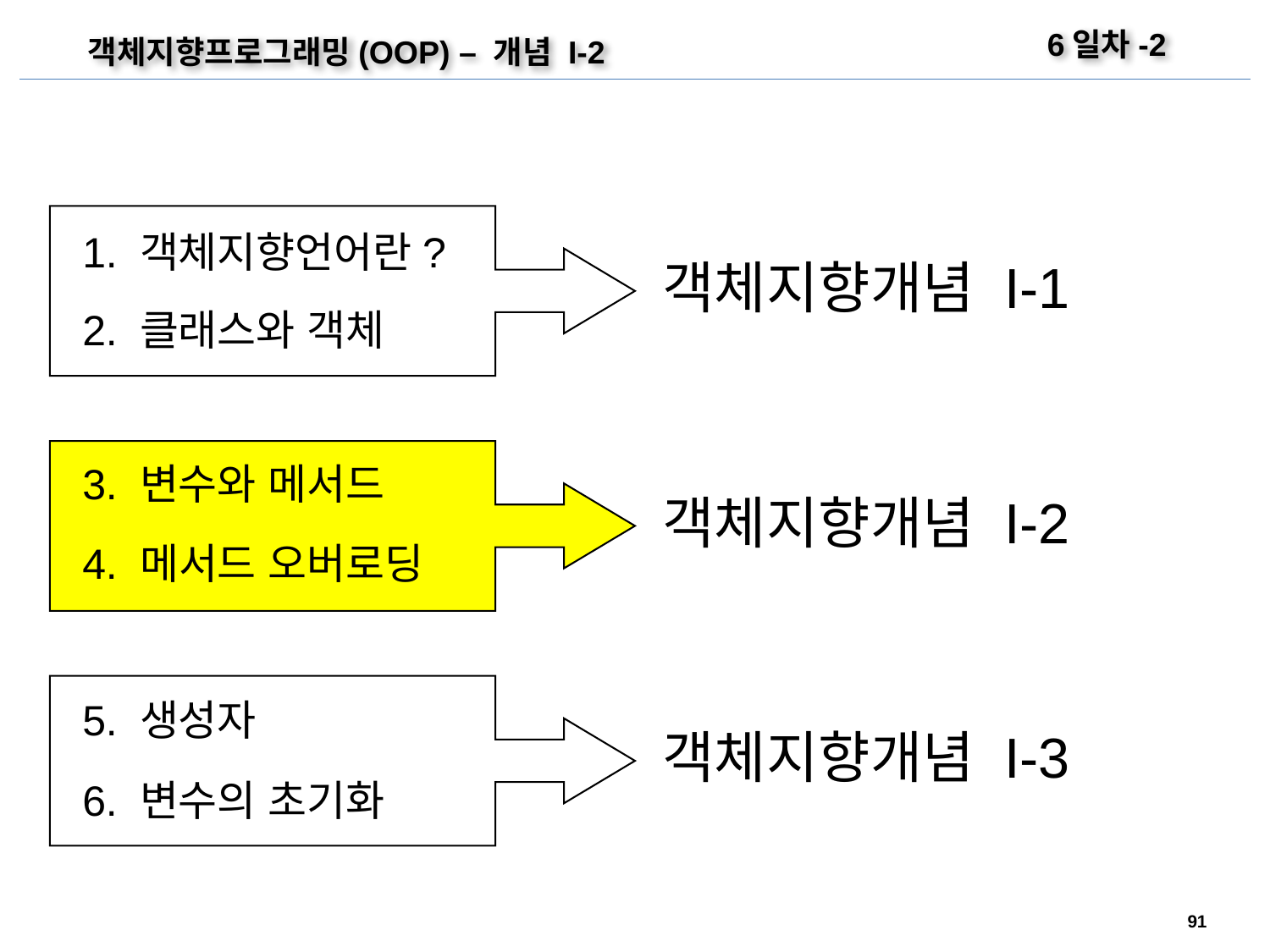

6일차-2
객체지향프로그래밍(OOP) – 개념 I-2

1. 객체지향언어란?
객체지향개념 I-1
2. 클래스와 객체

3. 변수와 메서드
객체지향개념 I-2
4. 메서드 오버로딩

5. 생성자
객체지향개념 I-3
6. 변수의 초기화